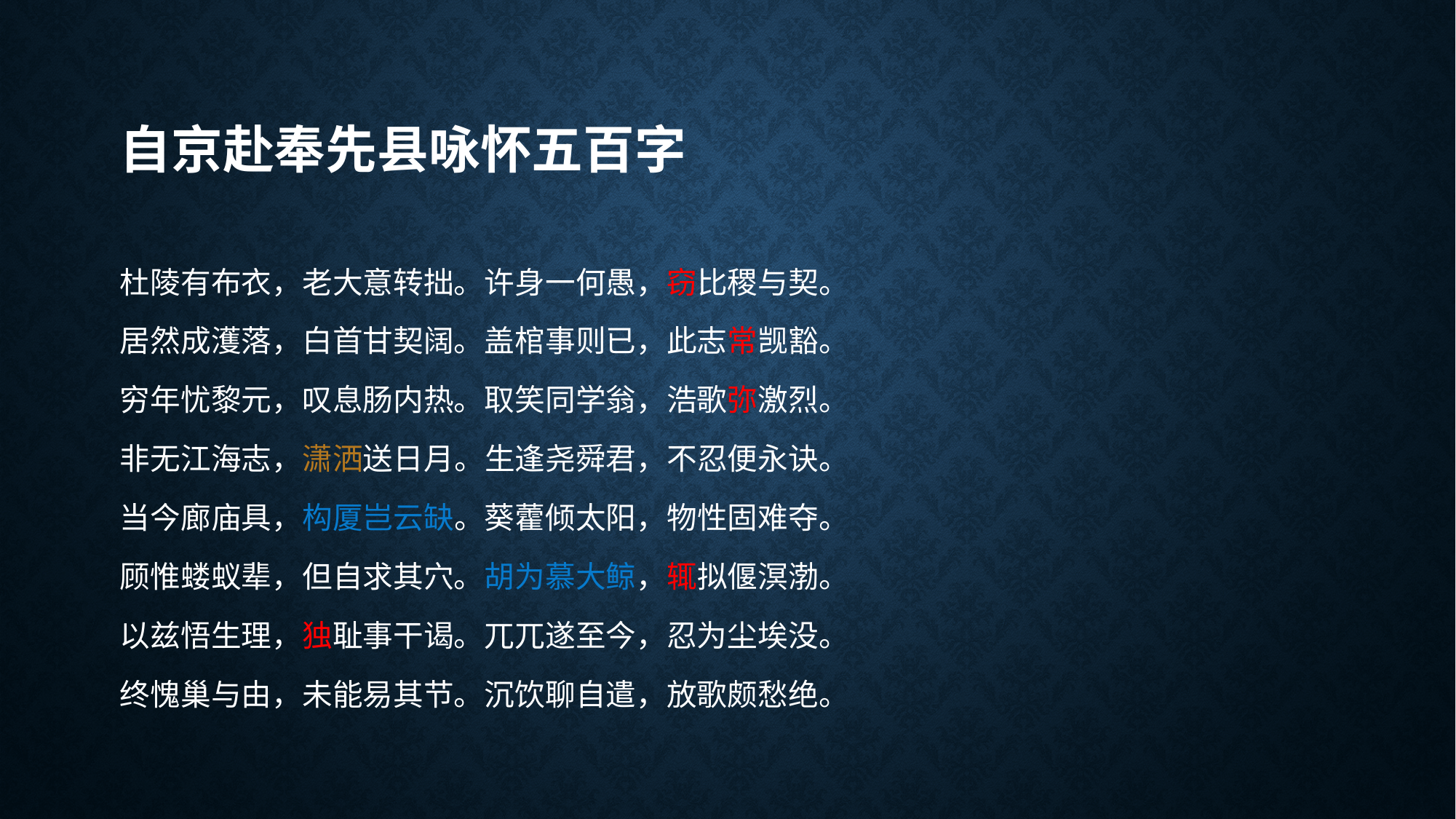

# 自京赴奉先县咏怀五百字
杜陵有布衣，老大意转拙。许身一何愚，窃比稷与契。
居然成濩落，白首甘契阔。盖棺事则已，此志常觊豁。
穷年忧黎元，叹息肠内热。取笑同学翁，浩歌弥激烈。
非无江海志，潇洒送日月。生逢尧舜君，不忍便永诀。
当今廊庙具，构厦岂云缺。葵藿倾太阳，物性固难夺。
顾惟蝼蚁辈，但自求其穴。胡为慕大鲸，辄拟偃溟渤。
以兹悟生理，独耻事干谒。兀兀遂至今，忍为尘埃没。
终愧巢与由，未能易其节。沉饮聊自遣，放歌颇愁绝。